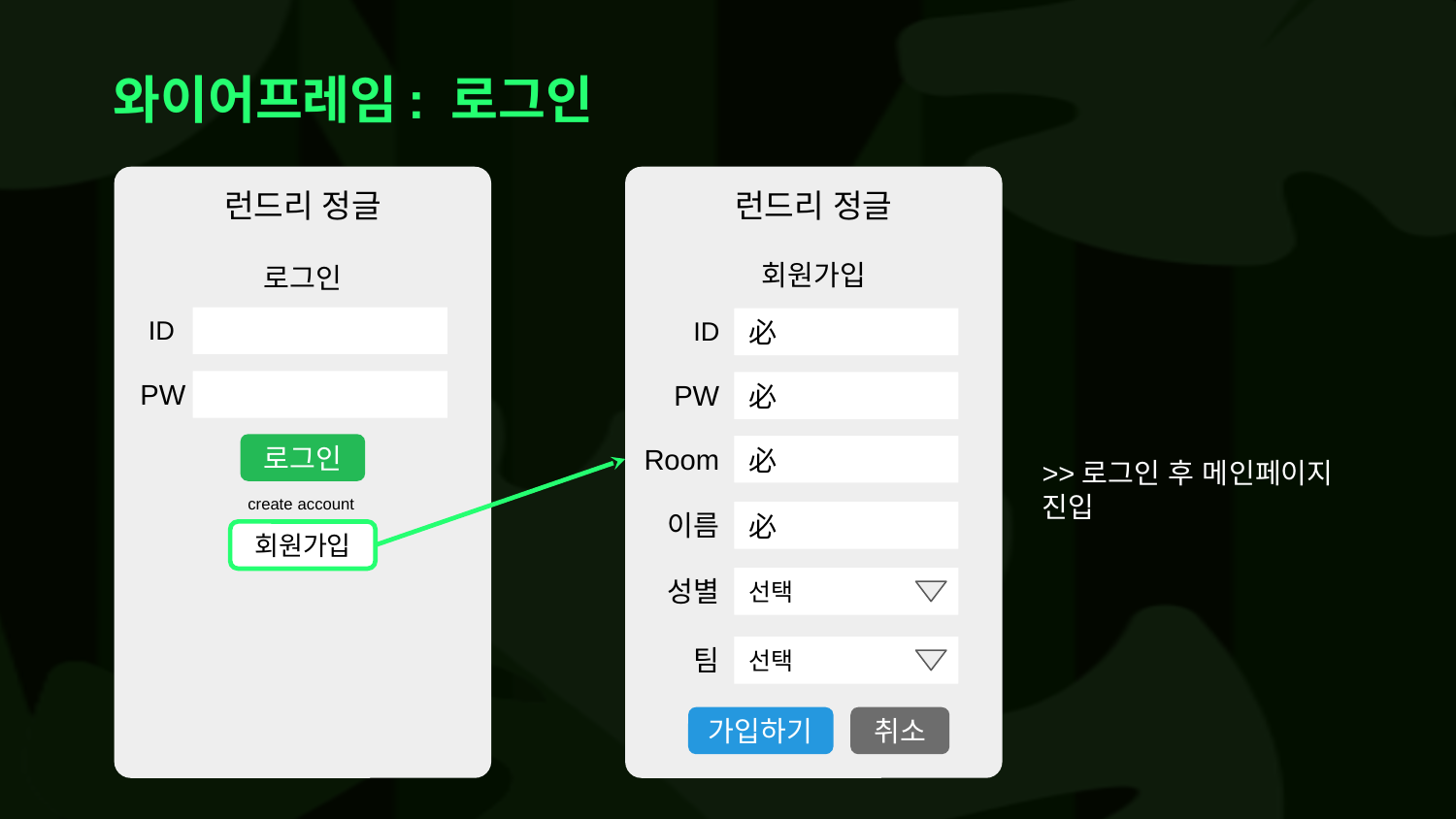

# 와이어프레임: 로그인

런드리 정글
로그인
ID

PW

로그인
회원가입

런드리 정글
회원가입
ID
必
PW
必
Room
必
이름
必
성별
선택

팀
선택

create account
가입하기
취소
>>로그인 후 메인페이지 진입